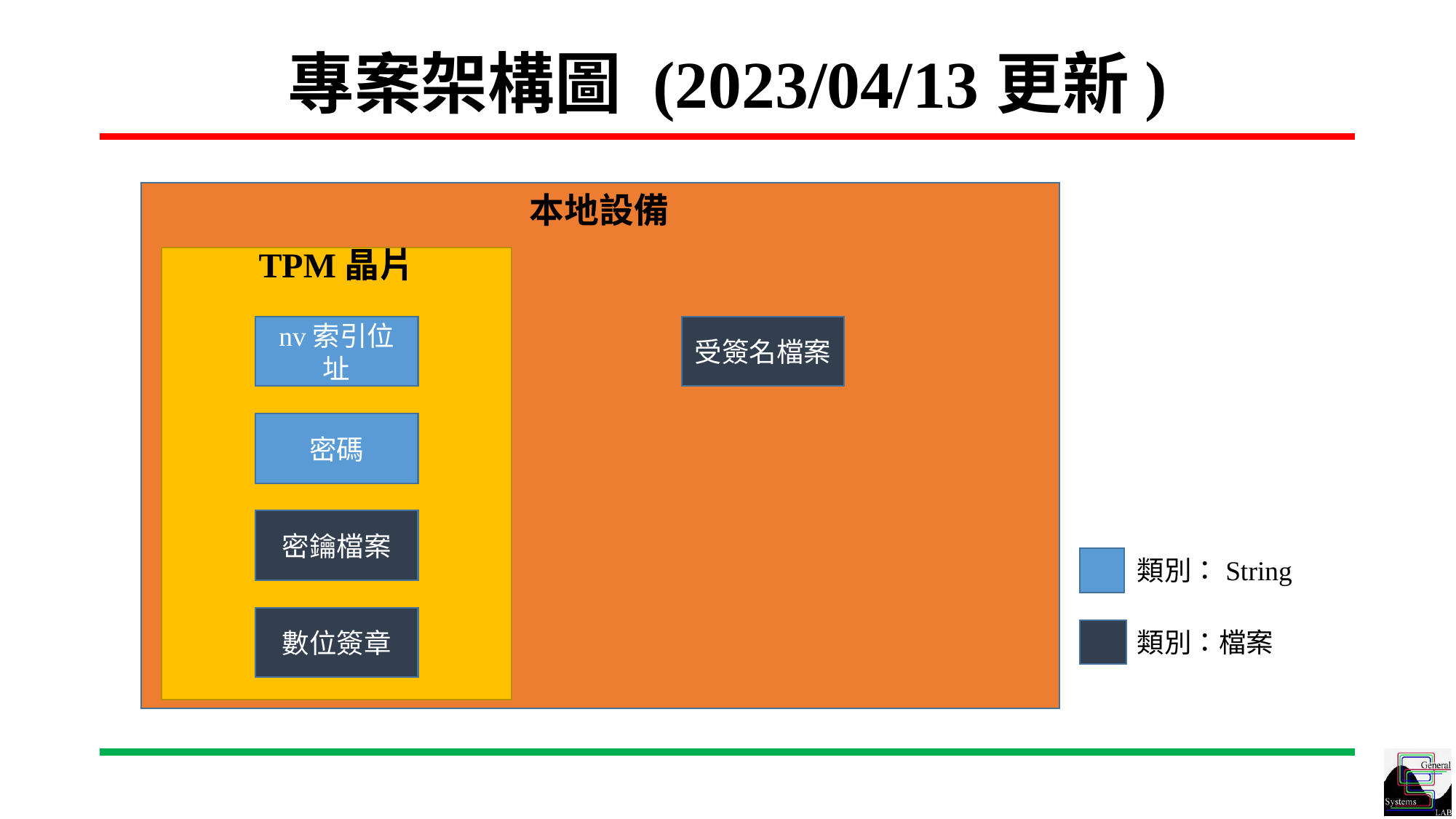

# 專案架構圖 (2023/04/13更新)
本地設備

TPM晶片

nv索引位址
受簽名檔案
密碼
密鑰檔案

類別：String
數位簽章

類別：檔案